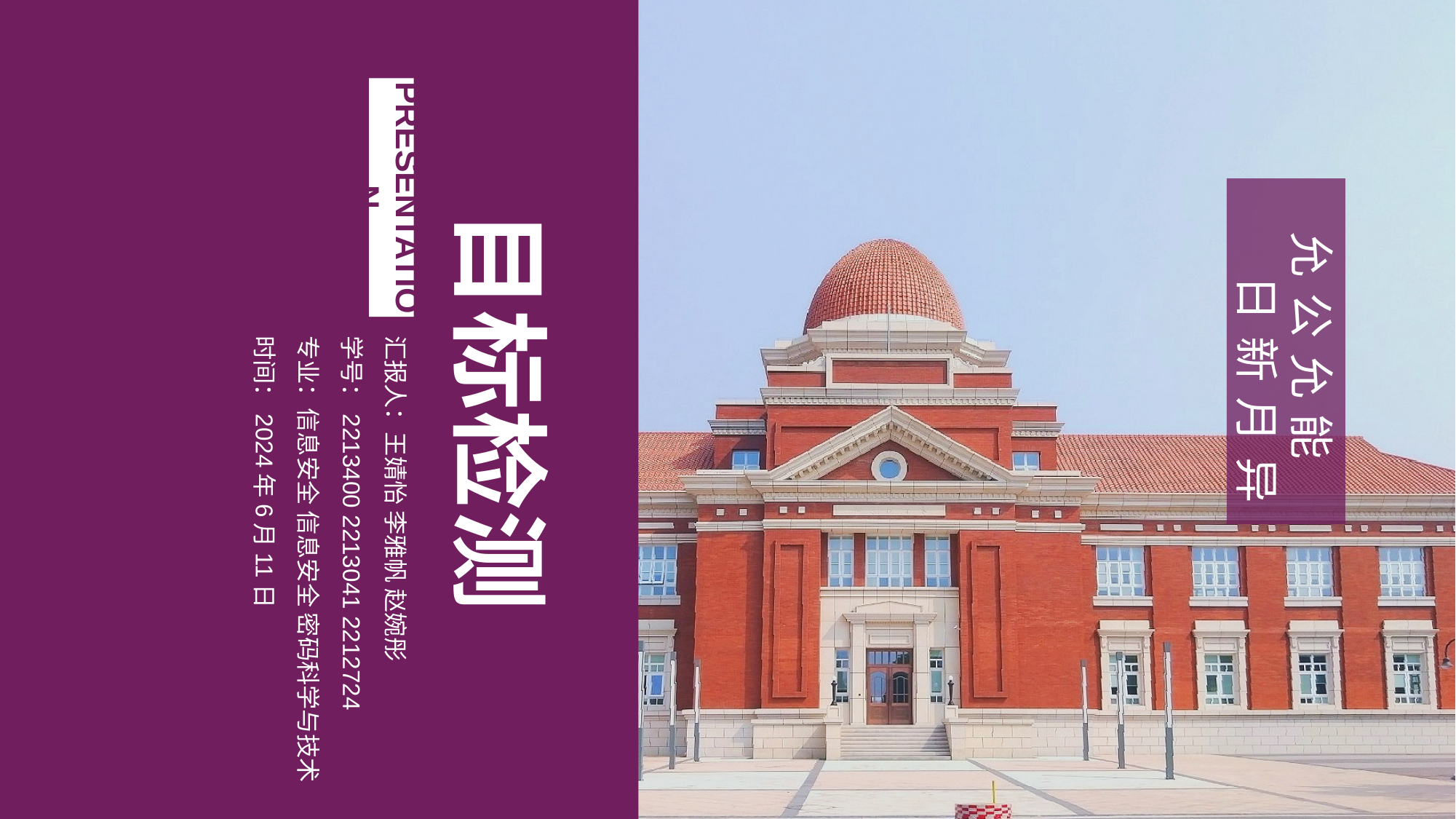

目标检测
PRESENTATION
允公允能
   日新月异
汇报人：王婧怡 李雅帆 赵婉彤
学号：2213400 2213041 2212724
专业：信息安全 信息安全 密码科学与技术
时间：2024年6月11日